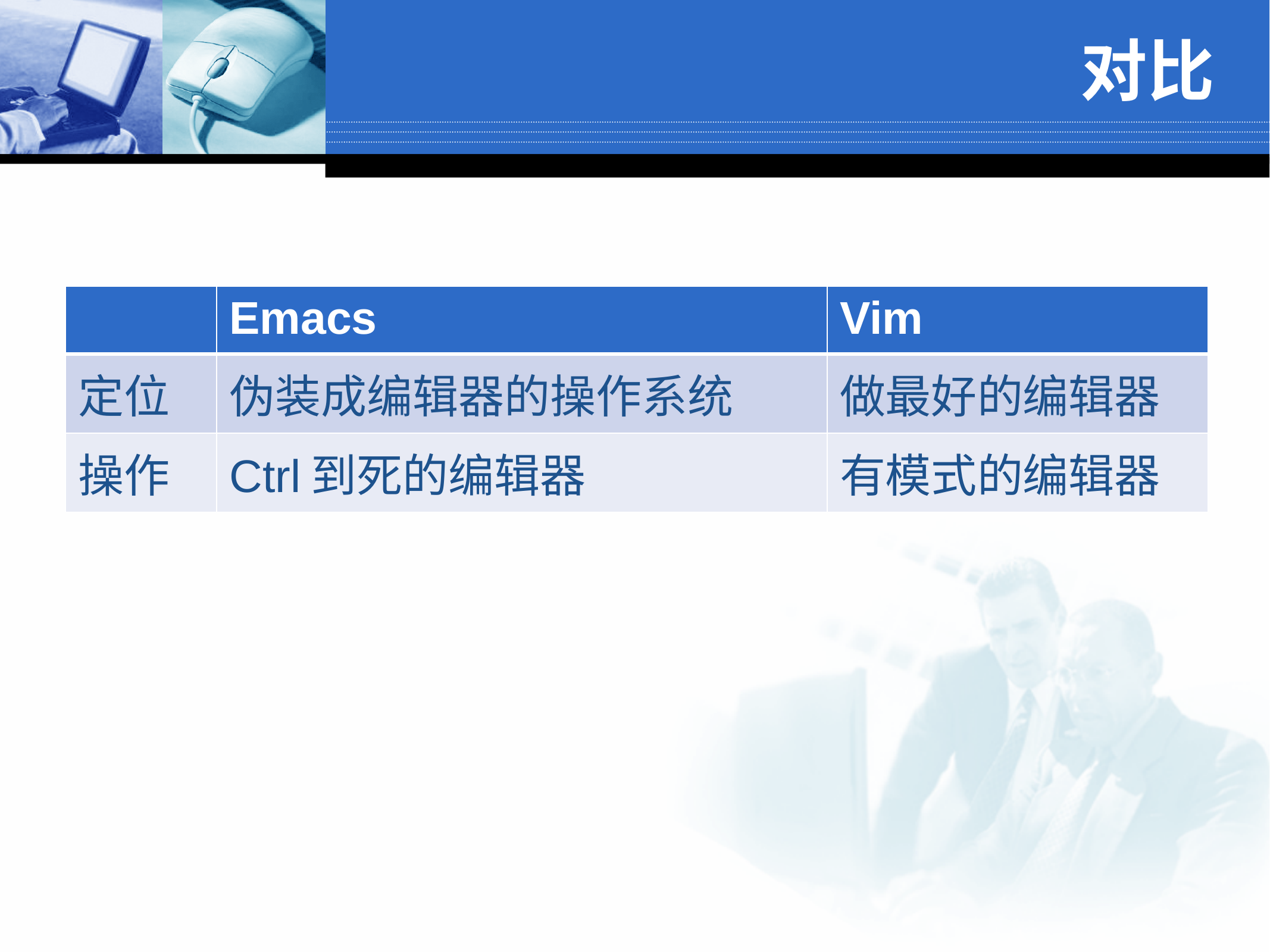

# 对比
|  | Emacs | Vim |
| --- | --- | --- |
| 定位 | 伪装成编辑器的操作系统 | 做最好的编辑器 |
| 操作 | Ctrl到死的编辑器 | 有模式的编辑器 |